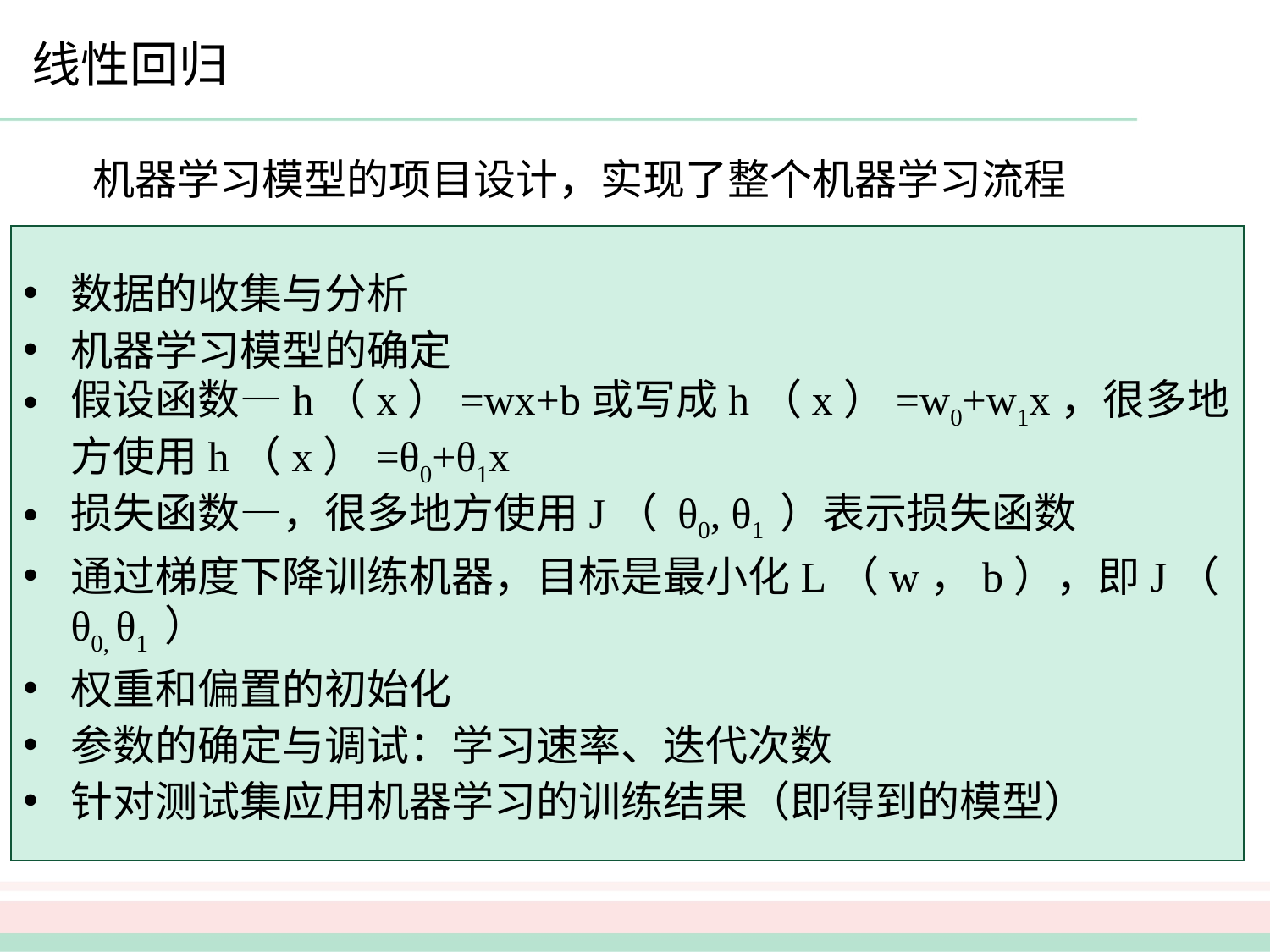

线性回归
机器学习模型的项目设计，实现了整个机器学习流程
数据的收集与分析
机器学习模型的确定
假设函数—h（x）=wx+b或写成h（x）=w0+w1x，很多地方使用h（x）=θ0+θ1x
损失函数—，很多地方使用J（ θ0, θ1 ）表示损失函数
通过梯度下降训练机器，目标是最小化L（w，b），即J（ θ0, θ1 ）
权重和偏置的初始化
参数的确定与调试：学习速率、迭代次数
针对测试集应用机器学习的训练结果（即得到的模型）